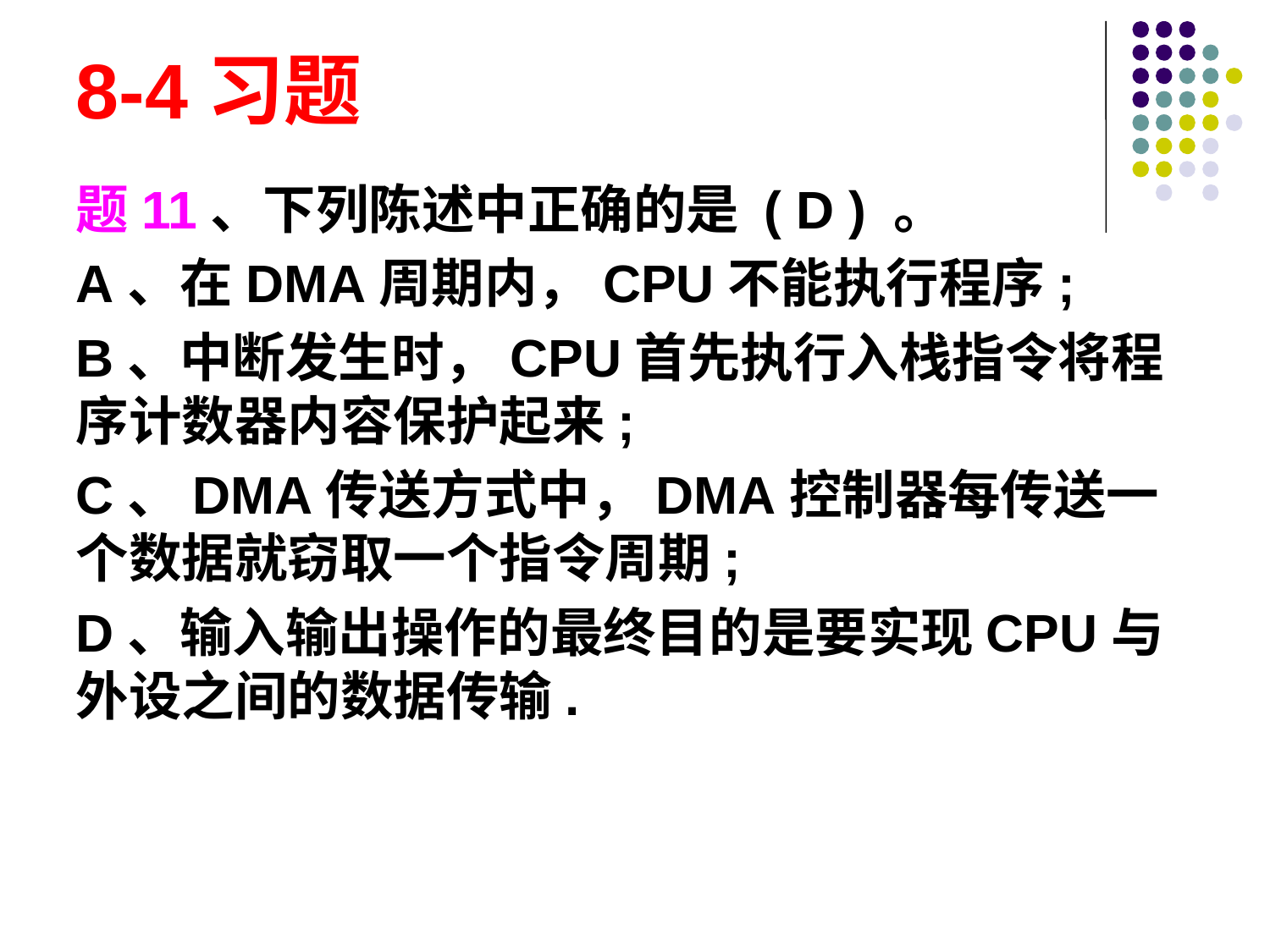

# 8-4习题
题11、下列陈述中正确的是 ( D ) 。
A、在DMA周期内，CPU不能执行程序;
B、中断发生时，CPU首先执行入栈指令将程序计数器内容保护起来;
C、DMA传送方式中，DMA控制器每传送一个数据就窃取一个指令周期;
D、输入输出操作的最终目的是要实现CPU与外设之间的数据传输.